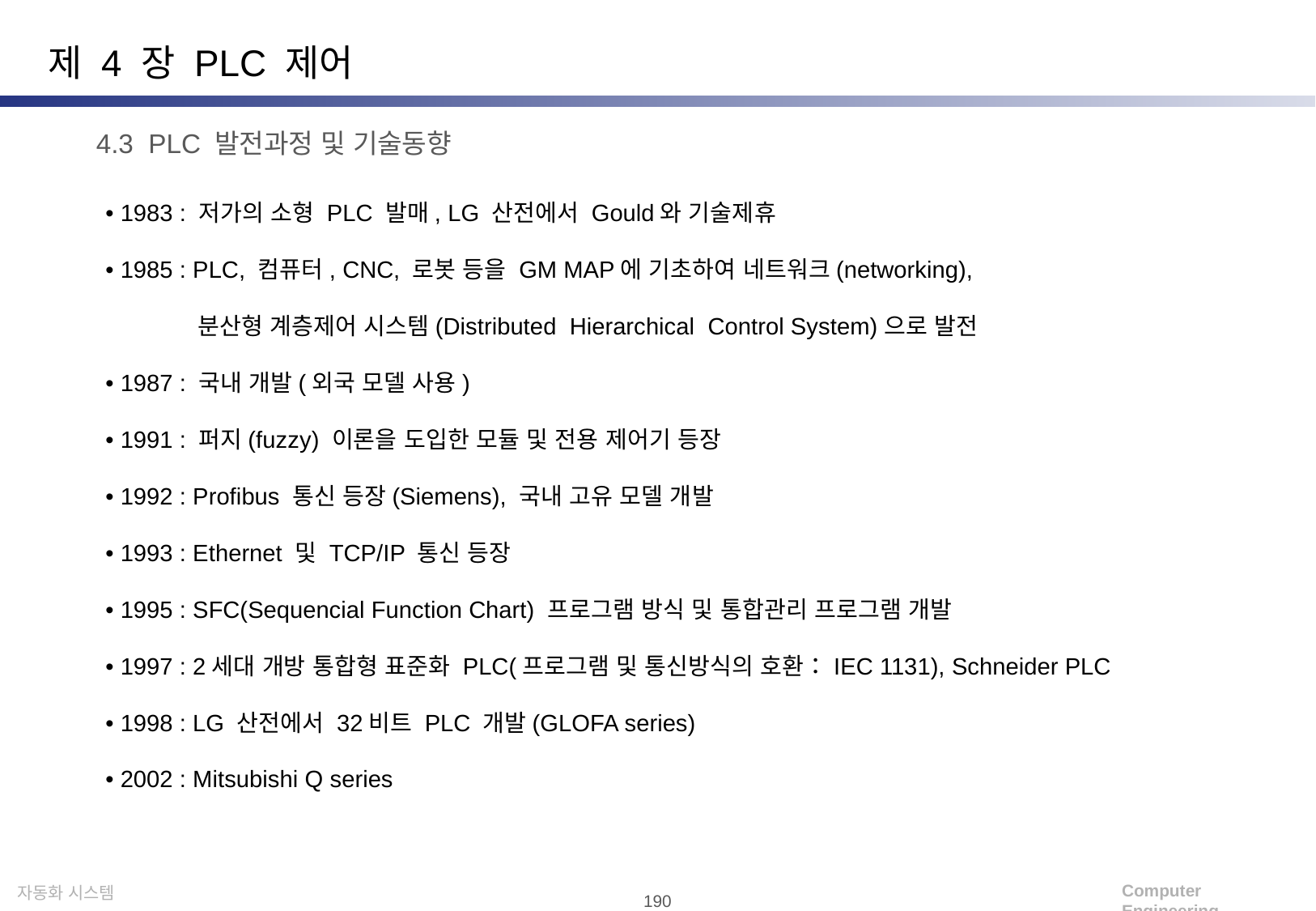

제 4 장 PLC 제어
4.3  PLC 발전과정 및 기술동향
• 1983 : 저가의 소형 PLC 발매, LG 산전에서 Gould와 기술제휴
• 1985 : PLC, 컴퓨터, CNC, 로봇 등을 GM MAP에 기초하여 네트워크(networking),
             분산형 계층제어 시스템(Distributed  Hierarchical  Control System)으로 발전
• 1987 : 국내 개발(외국 모델 사용)
• 1991 : 퍼지(fuzzy) 이론을 도입한 모듈 및 전용 제어기 등장
• 1992 : Profibus 통신 등장(Siemens), 국내 고유 모델 개발
• 1993 : Ethernet 및 TCP/IP 통신 등장
• 1995 : SFC(Sequencial Function Chart) 프로그램 방식 및 통합관리 프로그램 개발
• 1997 : 2세대 개방 통합형 표준화 PLC(프로그램 및 통신방식의 호환：IEC 1131), Schneider PLC
• 1998 : LG 산전에서 32비트 PLC 개발(GLOFA series)
• 2002 : Mitsubishi Q series